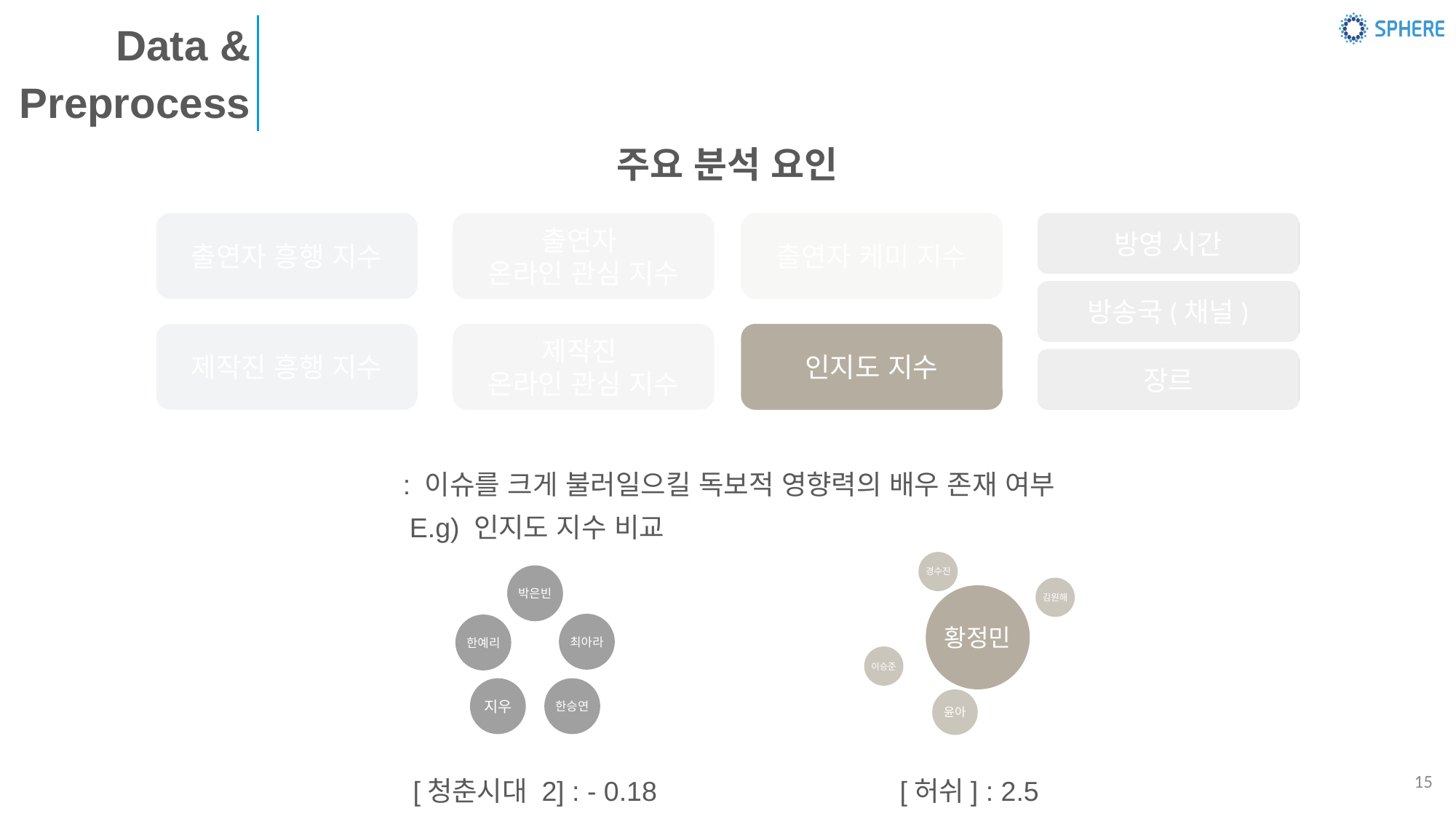

Data &
 Preprocess
주요 분석 요인

출연자 흥행 지수
출연자
온라인 관심 지수
출연자 케미 지수
방영 시간
방송국(채널)
제작진 흥행 지수
제작진
온라인 관심 지수
인지도 지수
장르

: 이슈를 크게 불러일으킬 독보적 영향력의 배우 존재 여부
E.g) 인지도 지수 비교
경수진
김원해
황정민
이승준
윤아
박은빈
최아라
한예리
지우
한승연
[청춘시대 2] : - 0.18
[허쉬] : 2.5
15